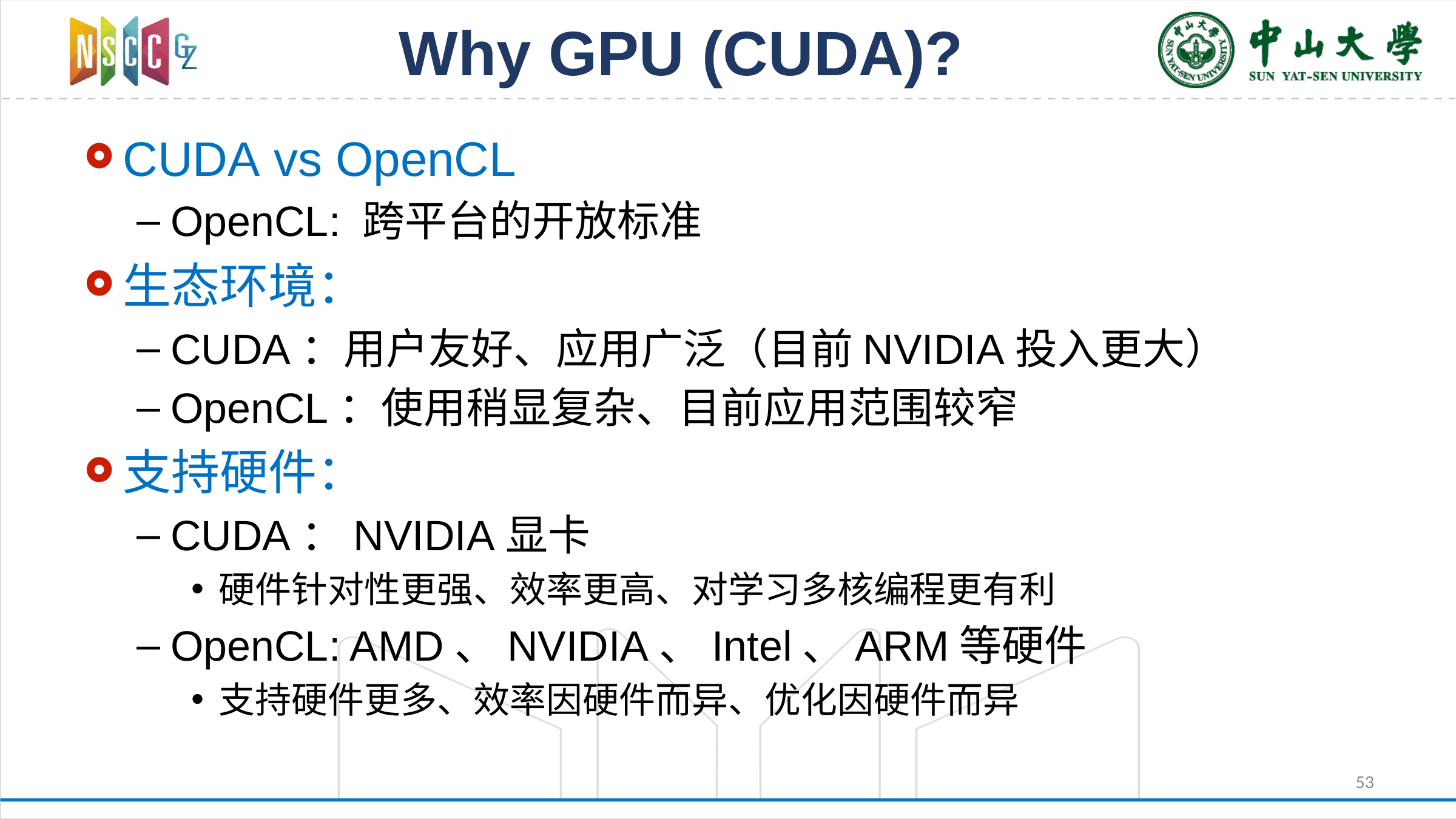

# Why GPU (CUDA)?
CUDA vs OpenCL
OpenCL: 跨平台的开放标准
生态环境：
CUDA：用户友好、应用广泛（目前NVIDIA投入更大）
OpenCL：使用稍显复杂、目前应用范围较窄
支持硬件：
CUDA：NVIDIA显卡
硬件针对性更强、效率更高、对学习多核编程更有利
OpenCL: AMD、NVIDIA、Intel、ARM等硬件
支持硬件更多、效率因硬件而异、优化因硬件而异
53